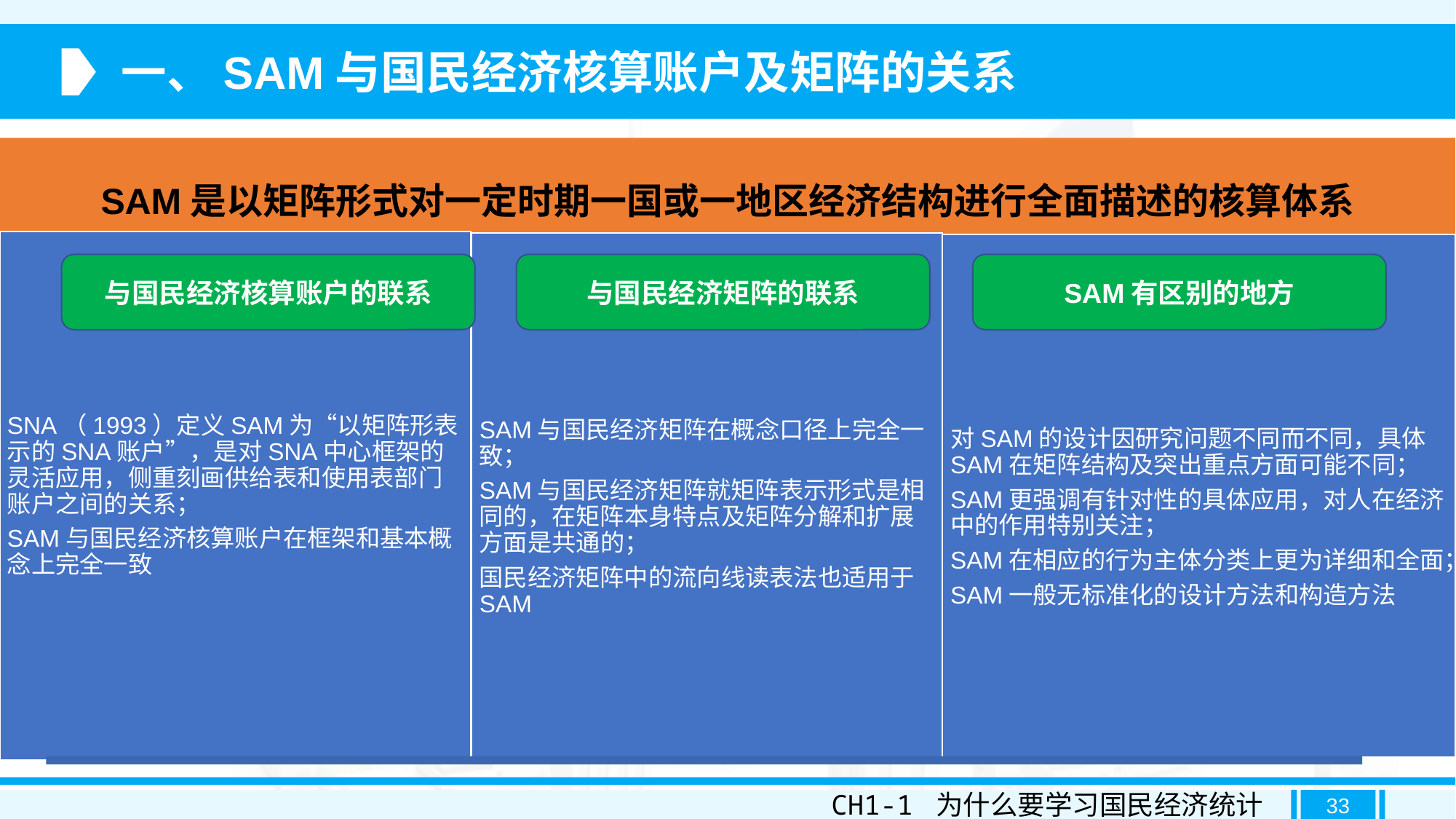

一、SAM与国民经济核算账户及矩阵的关系

SAM是以矩阵形式对一定时期一国或一地区经济结构进行全面描述的核算体系
SNA（1993）定义SAM为“以矩阵形表示的SNA账户”，是对SNA中心框架的灵活应用，侧重刻画供给表和使用表部门账户之间的关系；
SAM与国民经济核算账户在框架和基本概念上完全一致

SAM与国民经济矩阵在概念口径上完全一致；
SAM与国民经济矩阵就矩阵表示形式是相同的，在矩阵本身特点及矩阵分解和扩展方面是共通的；
国民经济矩阵中的流向线读表法也适用于SAM

对SAM的设计因研究问题不同而不同，具体SAM在矩阵结构及突出重点方面可能不同；
SAM更强调有针对性的具体应用，对人在经济中的作用特别关注；
SAM在相应的行为主体分类上更为详细和全面；
SAM一般无标准化的设计方法和构造方法

与国民经济核算账户的联系
与国民经济矩阵的联系
SAM有区别的地方
CH1-1 为什么要学习国民经济统计学
33